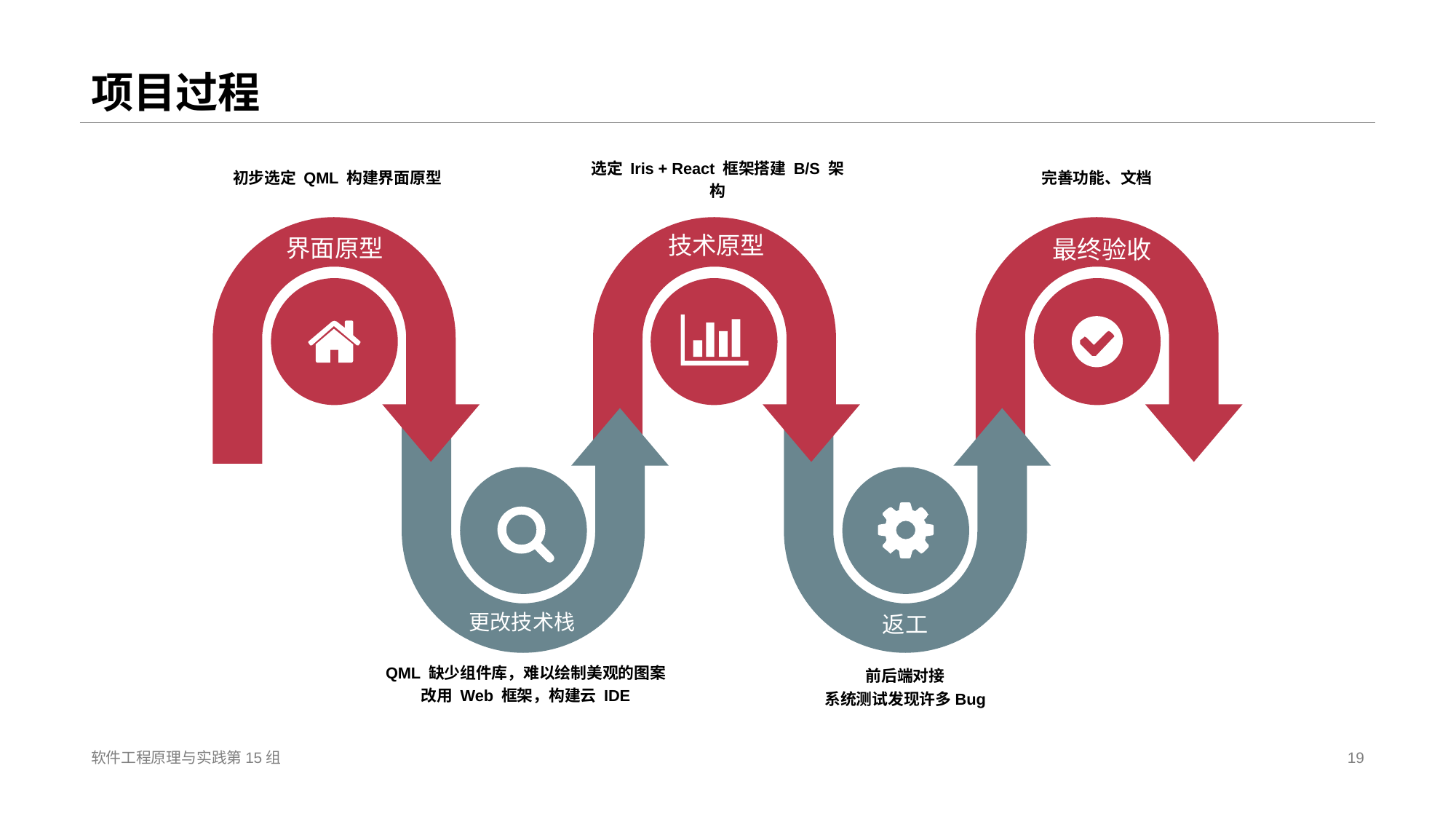

# 项目过程
初步选定 QML 构建界面原型
完善功能、文档
选定 Iris + React 框架搭建 B/S 架构
技术原型

界面原型
最终验收

更改技术栈
返工
QML 缺少组件库，难以绘制美观的图案
改用 Web 框架，构建云 IDE
前后端对接
系统测试发现许多Bug
软件工程原理与实践第15组
19